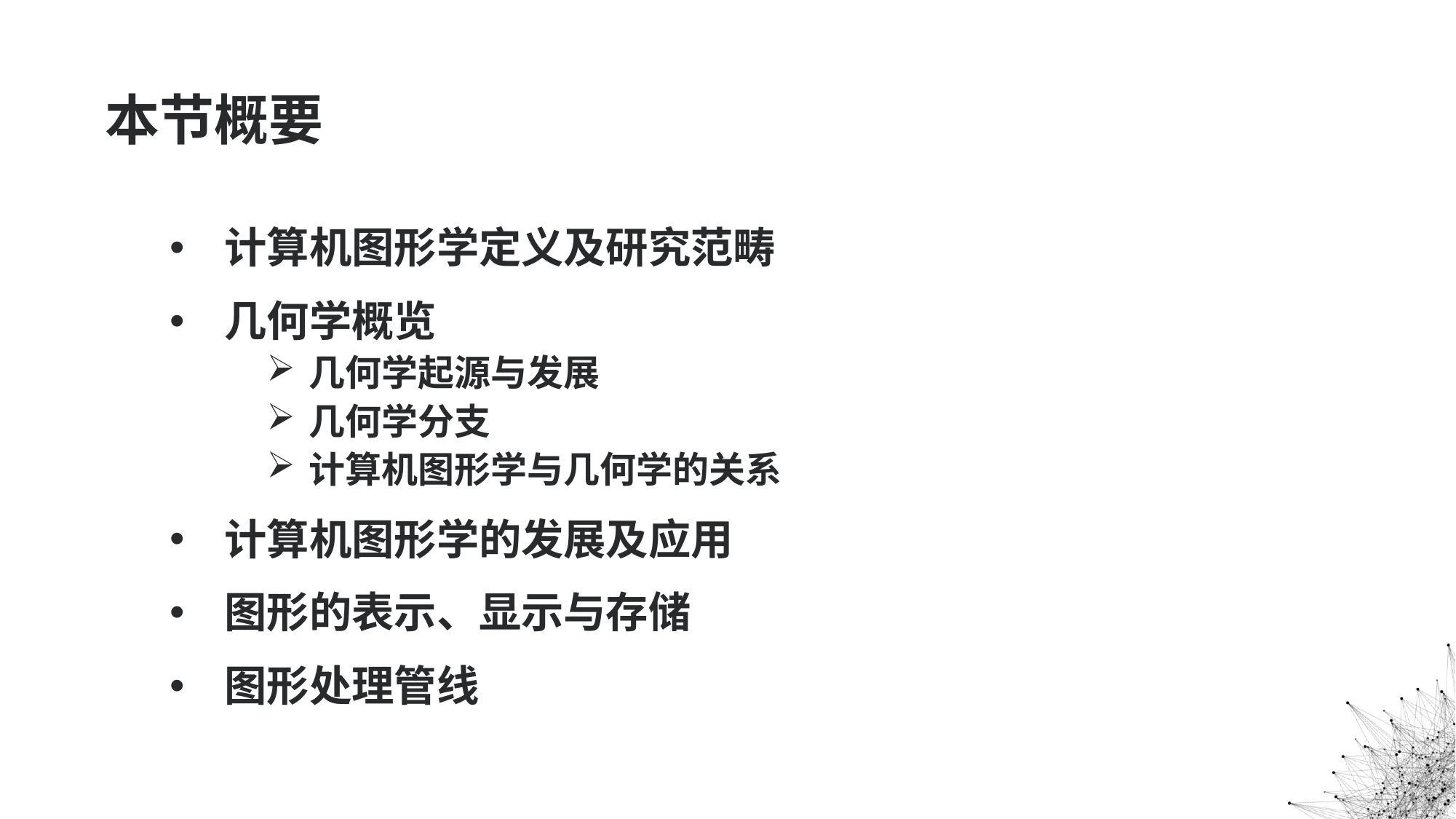

# 本节概要
计算机图形学定义及研究范畴
几何学概览
几何学起源与发展
几何学分支
计算机图形学与几何学的关系
计算机图形学的发展及应用
图形的表示、显示与存储
图形处理管线